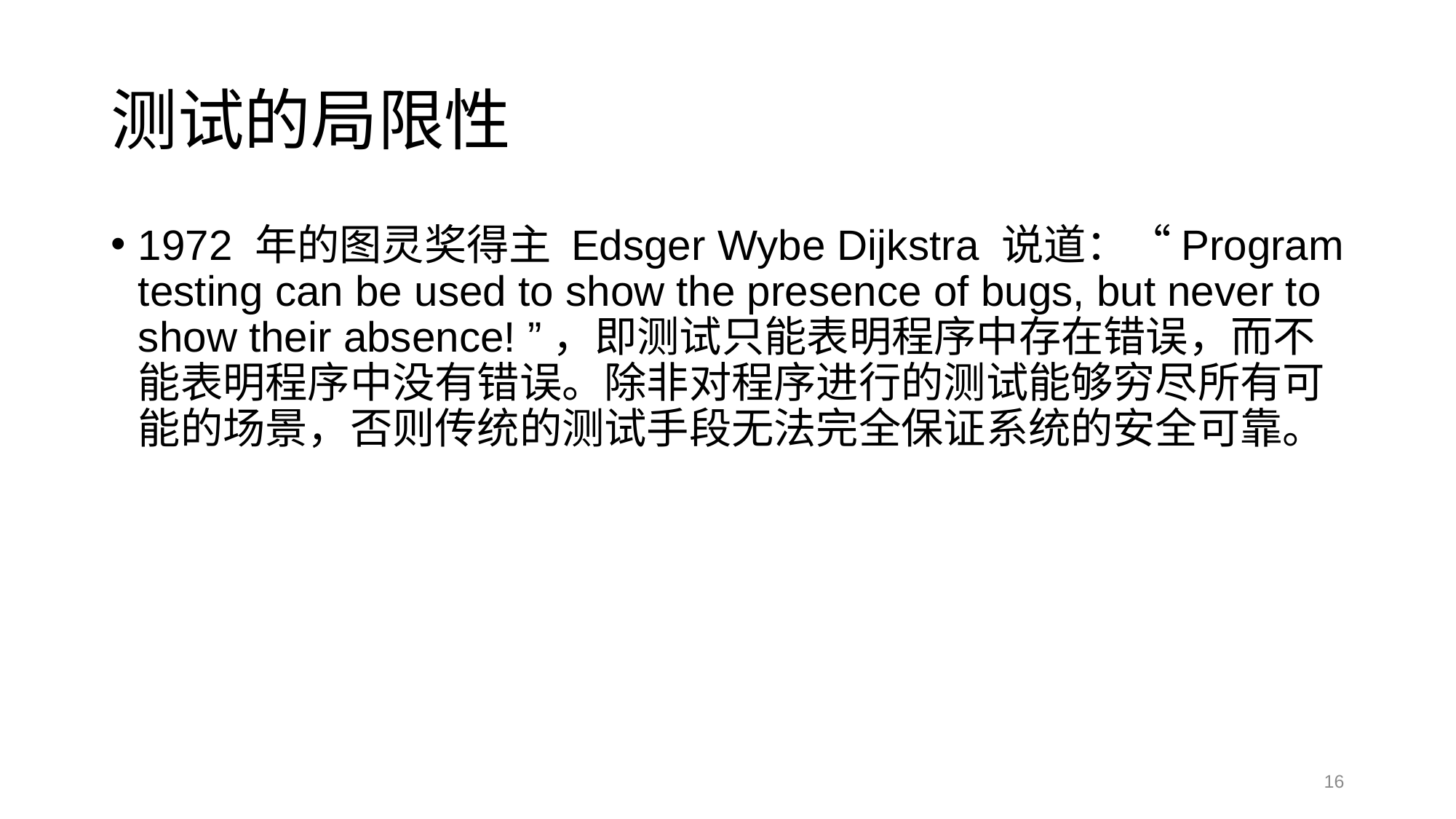

# 测试的局限性
1972 年的图灵奖得主 Edsger Wybe Dijkstra 说道：“Program testing can be used to show the presence of bugs, but never to show their absence! ”，即测试只能表明程序中存在错误，而不能表明程序中没有错误。除非对程序进行的测试能够穷尽所有可能的场景，否则传统的测试手段无法完全保证系统的安全可靠。
16